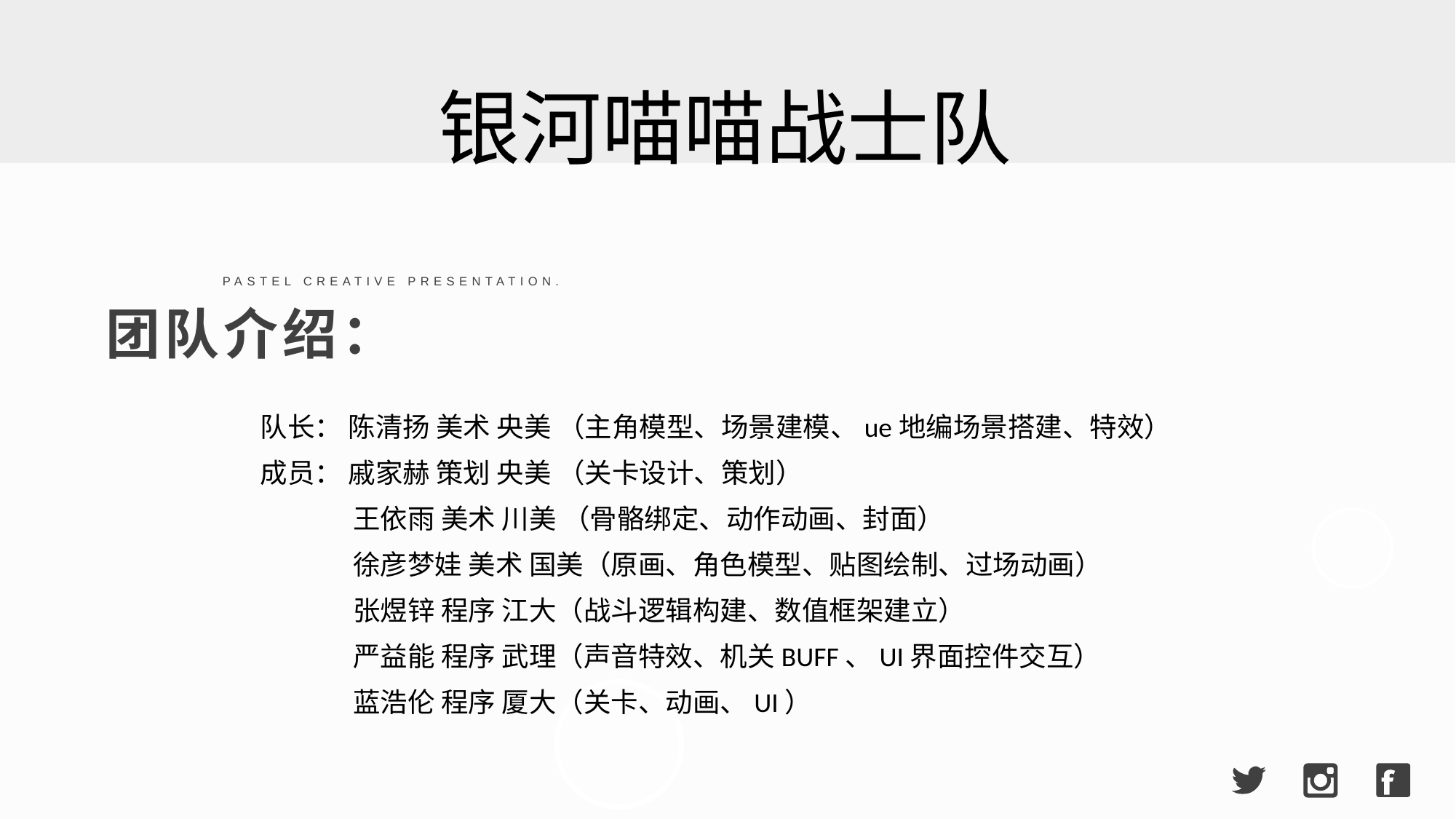

银河喵喵战士队

PASTEL CREATIVE PRESENTATION.
团队介绍：

队长： 陈清扬 美术 央美 （主角模型、场景建模、ue地编场景搭建、特效）
成员： 戚家赫 策划 央美 （关卡设计、策划）
              王依雨 美术 川美 （骨骼绑定、动作动画、封面）
              徐彦梦娃 美术 国美（原画、角色模型、贴图绘制、过场动画）
              张煜锌 程序 江大（战斗逻辑构建、数值框架建立）
              严益能 程序 武理（声音特效、机关BUFF、UI界面控件交互）
              蓝浩伦 程序 厦大（关卡、动画、UI）